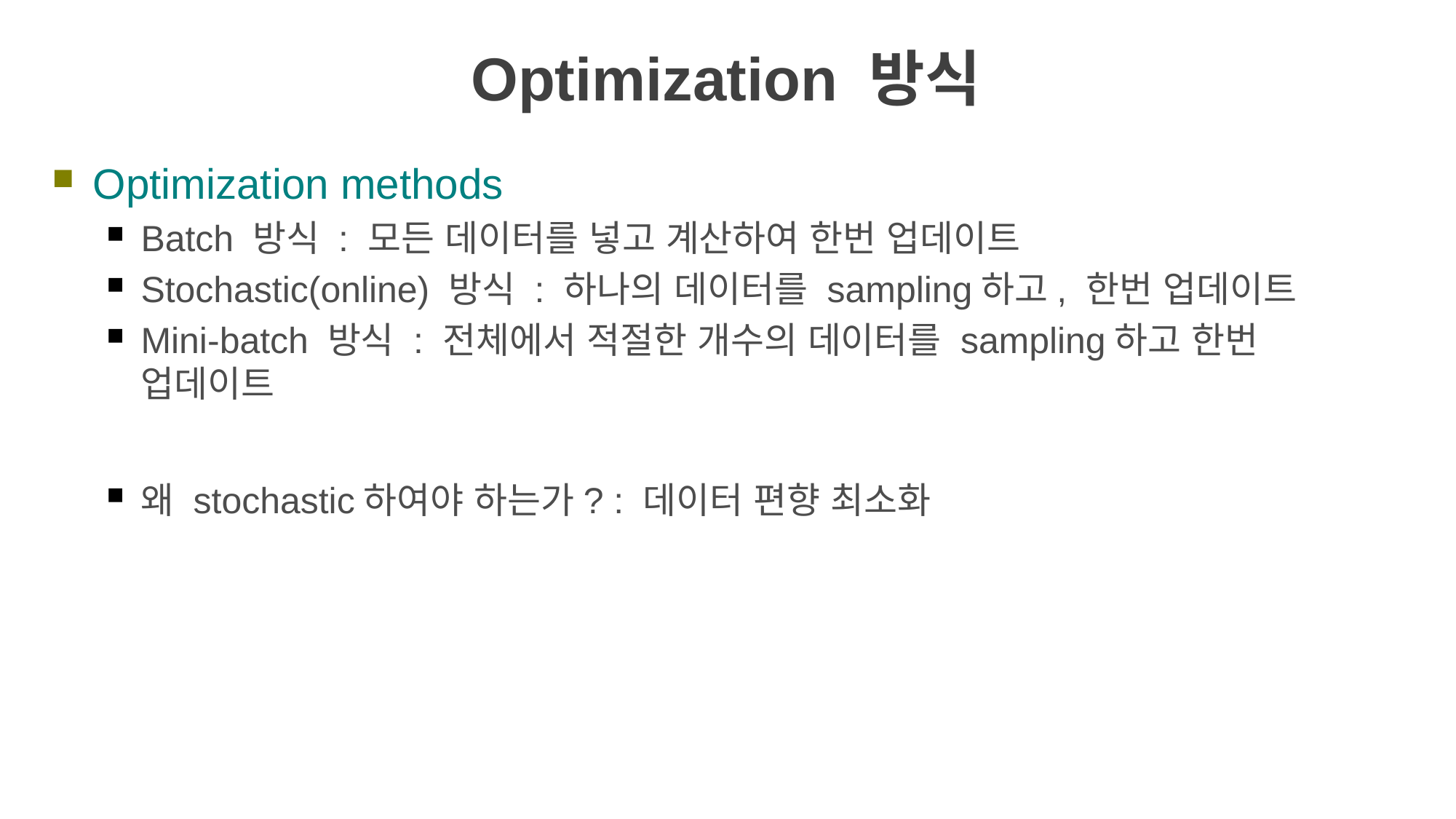

# Optimization 방식
Optimization methods
Batch 방식 : 모든 데이터를 넣고 계산하여 한번 업데이트
Stochastic(online) 방식 : 하나의 데이터를 sampling하고, 한번 업데이트
Mini-batch 방식 : 전체에서 적절한 개수의 데이터를 sampling하고 한번 업데이트

왜 stochastic하여야 하는가? : 데이터 편향 최소화